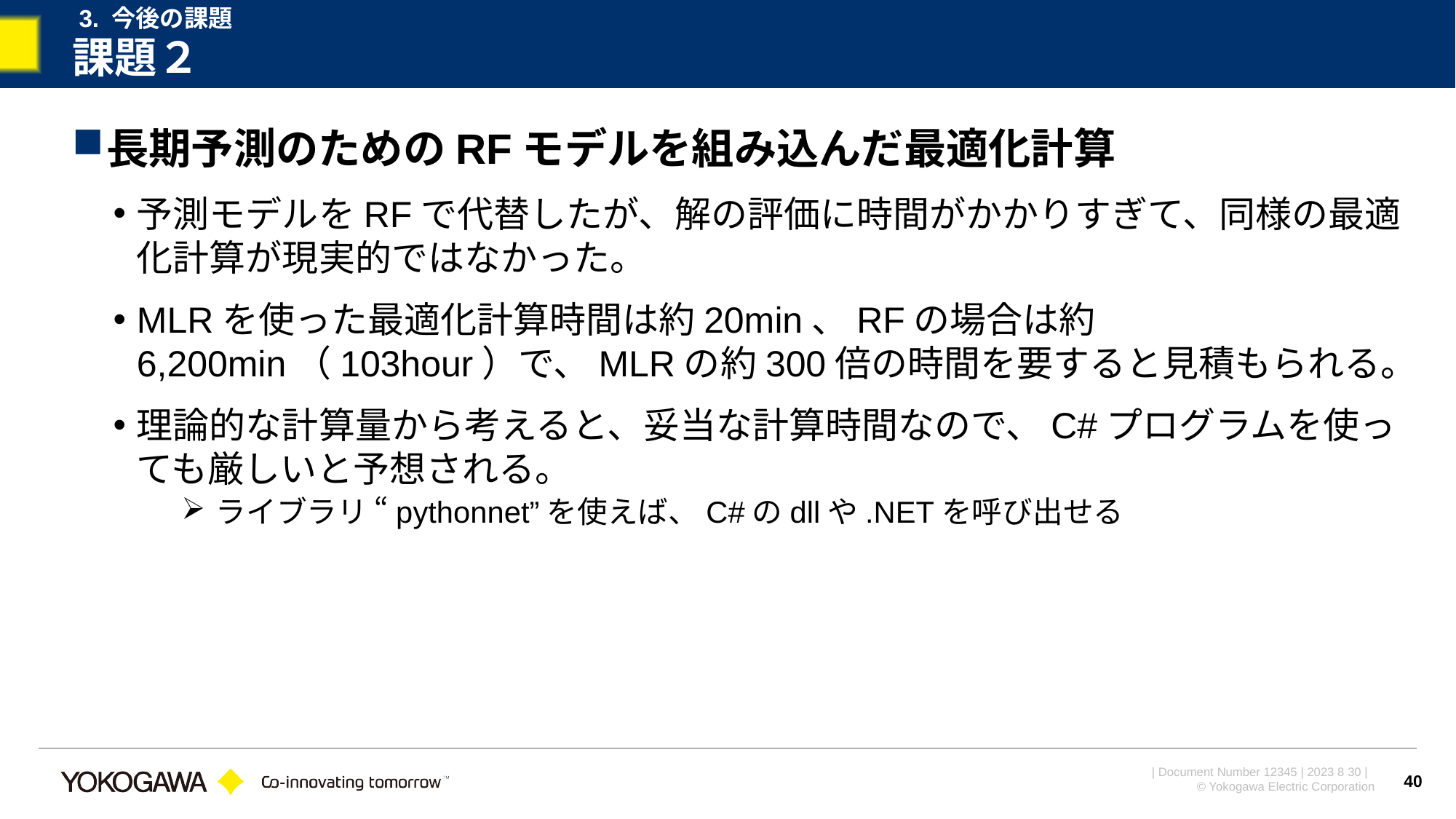

3. 今後の課題
# 課題２
長期予測のためのRFモデルを組み込んだ最適化計算
予測モデルをRFで代替したが、解の評価に時間がかかりすぎて、同様の最適化計算が現実的ではなかった。
MLRを使った最適化計算時間は約20min、RFの場合は約6,200min（103hour）で、MLRの約300倍の時間を要すると見積もられる。
理論的な計算量から考えると、妥当な計算時間なので、C#プログラムを使っても厳しいと予想される。
ライブラリ “pythonnet”を使えば、C#のdllや.NETを呼び出せる
40